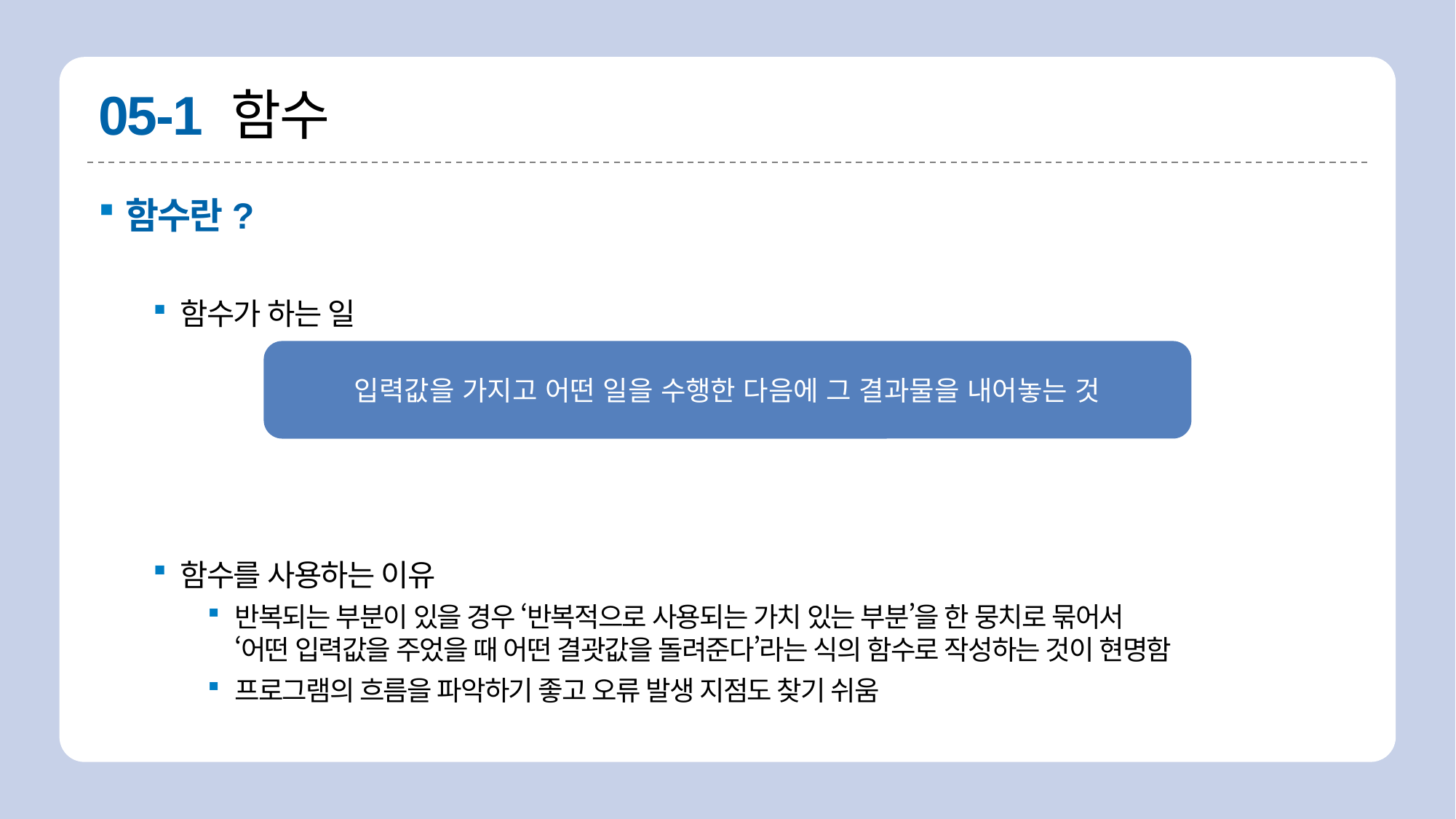

# 05-1 함수
함수란?

함수가 하는 일

함수를 사용하는 이유
반복되는 부분이 있을 경우 ‘반복적으로 사용되는 가치 있는 부분’을 한 뭉치로 묶어서
‘어떤 입력값을 주었을 때 어떤 결괏값을 돌려준다’라는 식의 함수로 작성하는 것이 현명함
프로그램의 흐름을 파악하기 좋고 오류 발생 지점도 찾기 쉬움
입력값을 가지고 어떤 일을 수행한 다음에 그 결과물을 내어놓는 것